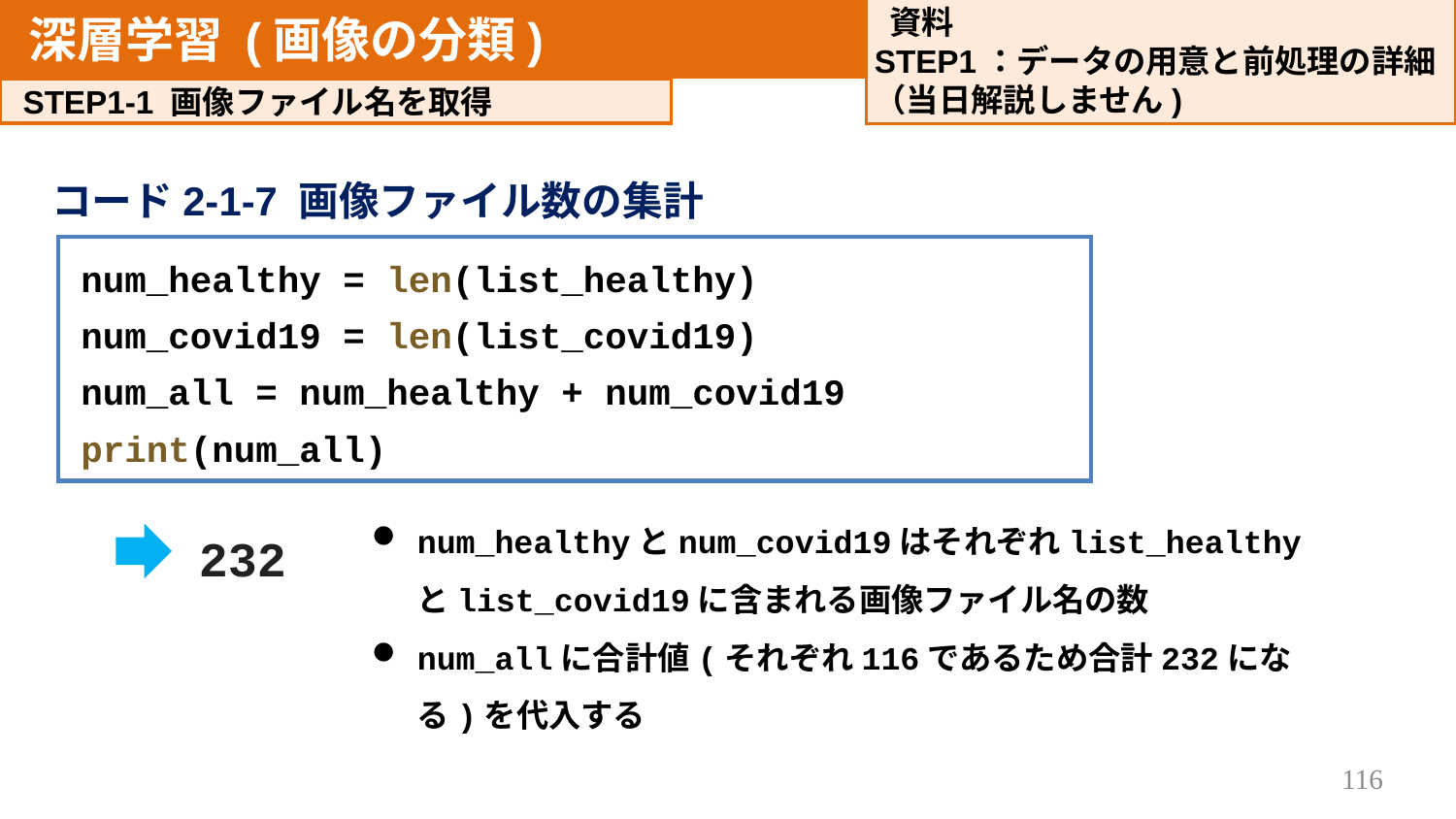

資料
STEP1：データの用意と前処理の詳細
（​当日解説しません)
深層学習 (画像の分類)
決定木分析
STEP1-1 画像ファイル名を取得
コード2-1-7 画像ファイル数の集計
num_healthy = len(list_healthy)
num_covid19 = len(list_covid19)
num_all = num_healthy + num_covid19
print(num_all)
num_healthyとnum_covid19はそれぞれlist_healthyとlist_covid19に含まれる画像ファイル名の数
num_allに合計値(それぞれ116であるため合計232になる)を代入する
232

116